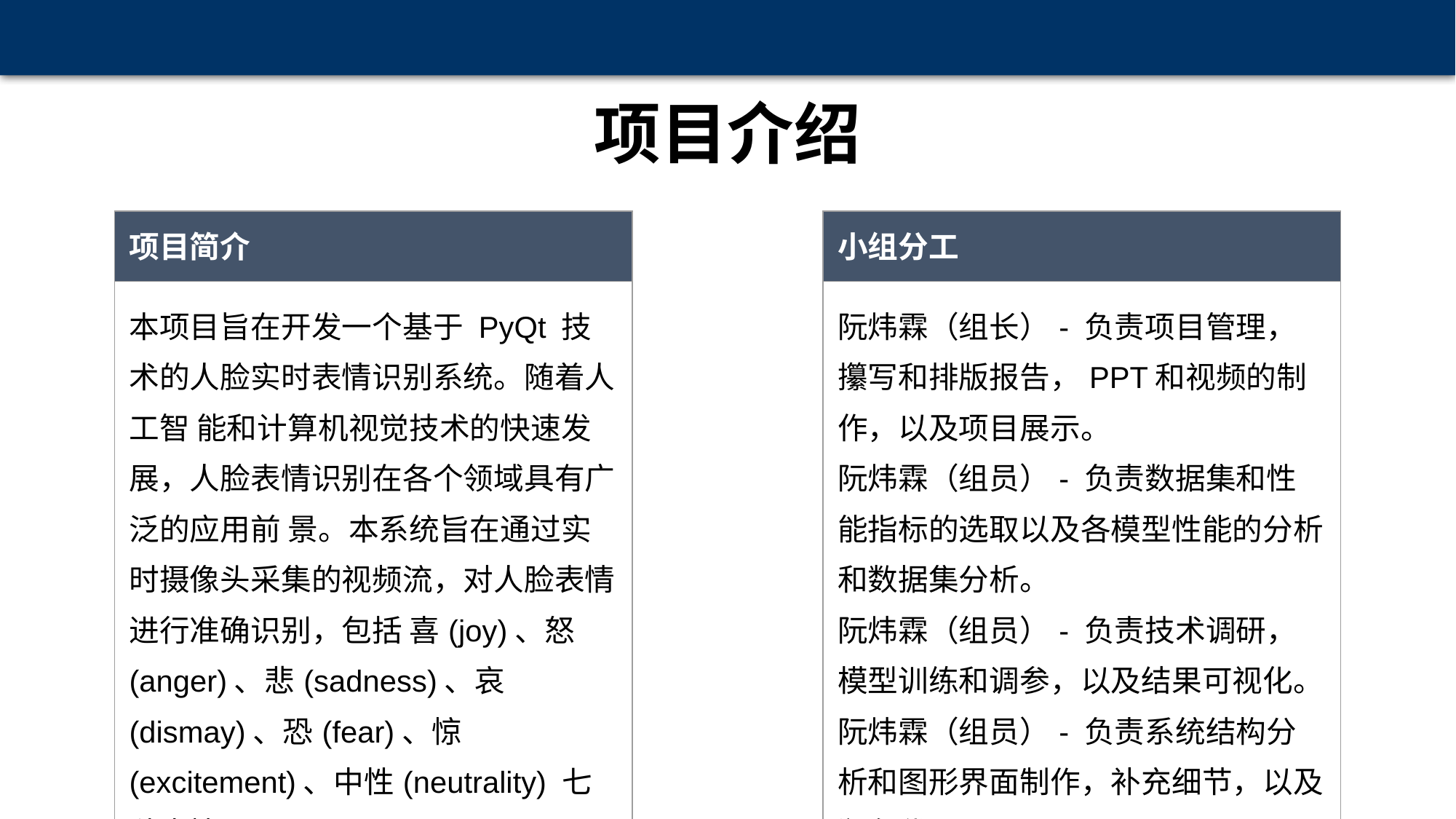

# 项目介绍
| 项目简介 |
| --- |
| 本项目旨在开发一个基于 PyQt 技术的人脸实时表情识别系统。随着人工智 能和计算机视觉技术的快速发展，人脸表情识别在各个领域具有广泛的应用前 景。本系统旨在通过实时摄像头采集的视频流，对人脸表情进行准确识别，包括 喜(joy)、怒(anger)、悲(sadness)、哀(dismay)、恐(fear)、惊(excitement)、中性(neutrality) 七种表情。 |
| 小组分工 |
| --- |
| 阮炜霖（组长）- 负责项目管理，攥写和排版报告，PPT和视频的制作，以及项目展示。 阮炜霖（组员）- 负责数据集和性能指标的选取以及各模型性能的分析和数据集分析。 阮炜霖（组员）- 负责技术调研，模型训练和调参，以及结果可视化。 阮炜霖（组员）- 负责系统结构分析和图形界面制作，补充细节，以及润色代码。 |